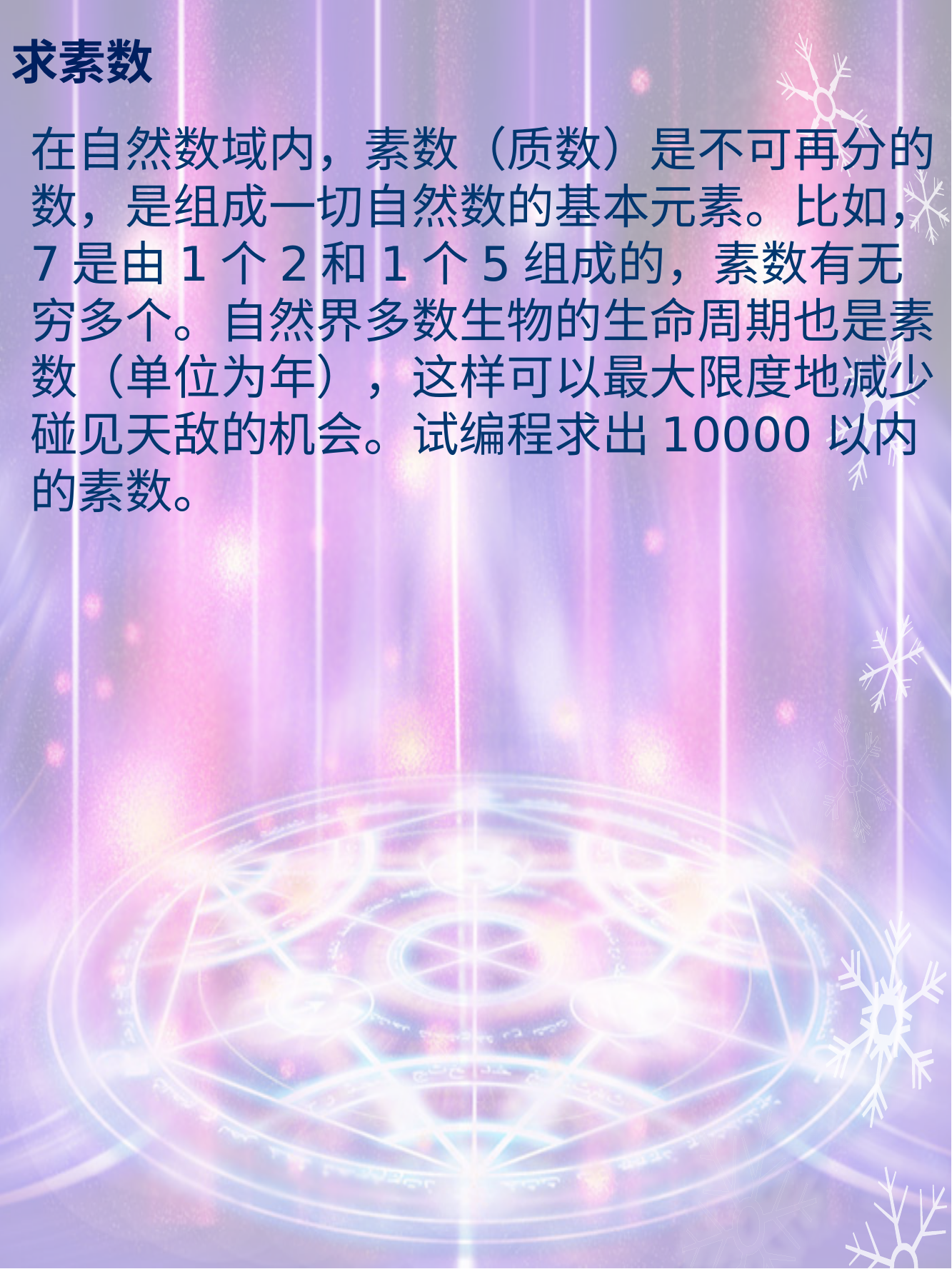

# 求素数

在自然数域内，素数（质数）是不可再分的数，是组成一切自然数的基本元素。比如，7是由1个2和1个5组成的，素数有无穷多个。自然界多数生物的生命周期也是素数（单位为年），这样可以最大限度地减少碰见天敌的机会。试编程求出10000以内的素数。